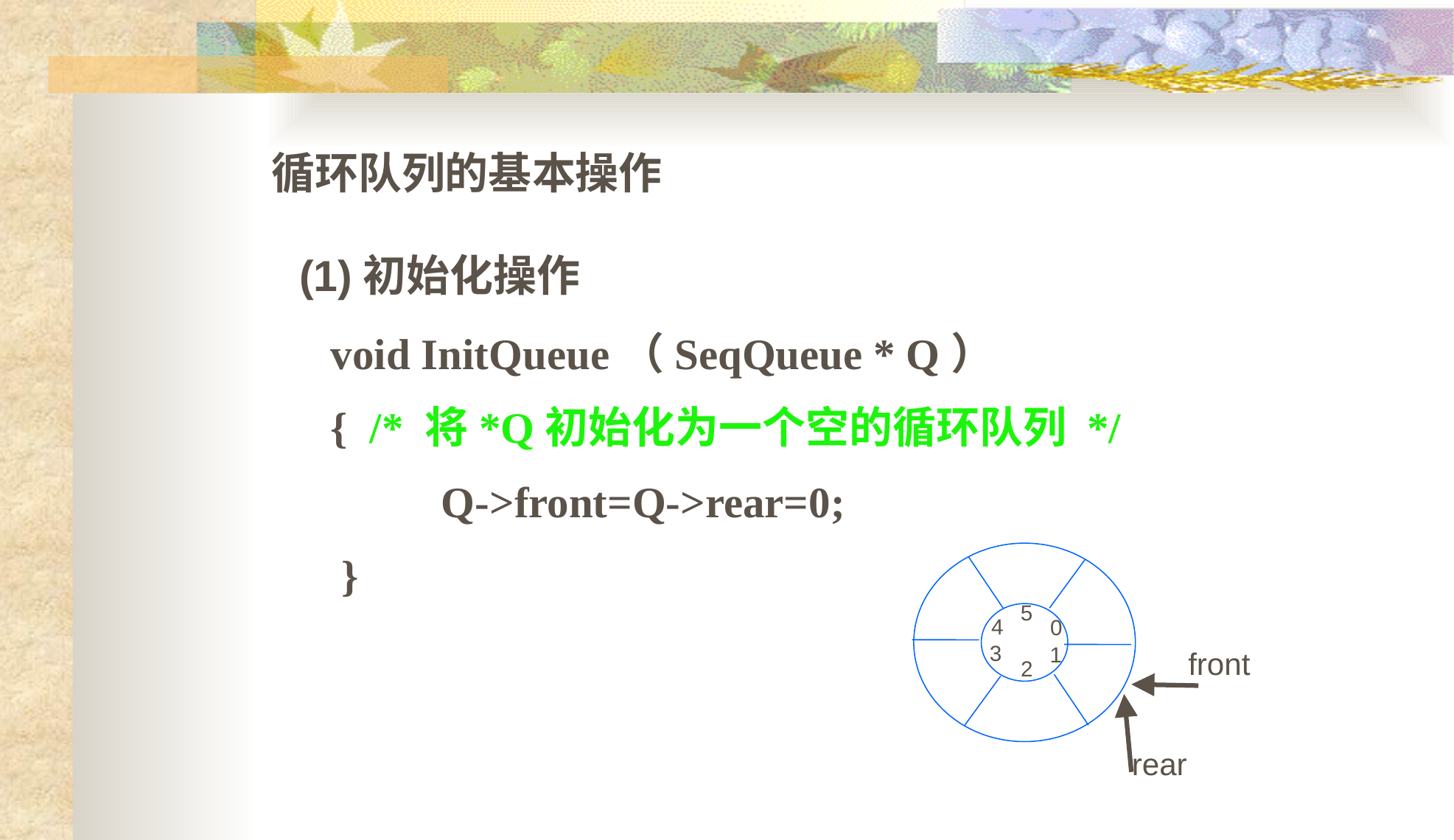

循环队列的基本操作
(1)初始化操作
void InitQueue（SeqQueue * Q）
{  /* 将*Q初始化为一个空的循环队列 */
	Q->front=Q->rear=0;
 }

5
4
0

3
1

front
2

rear